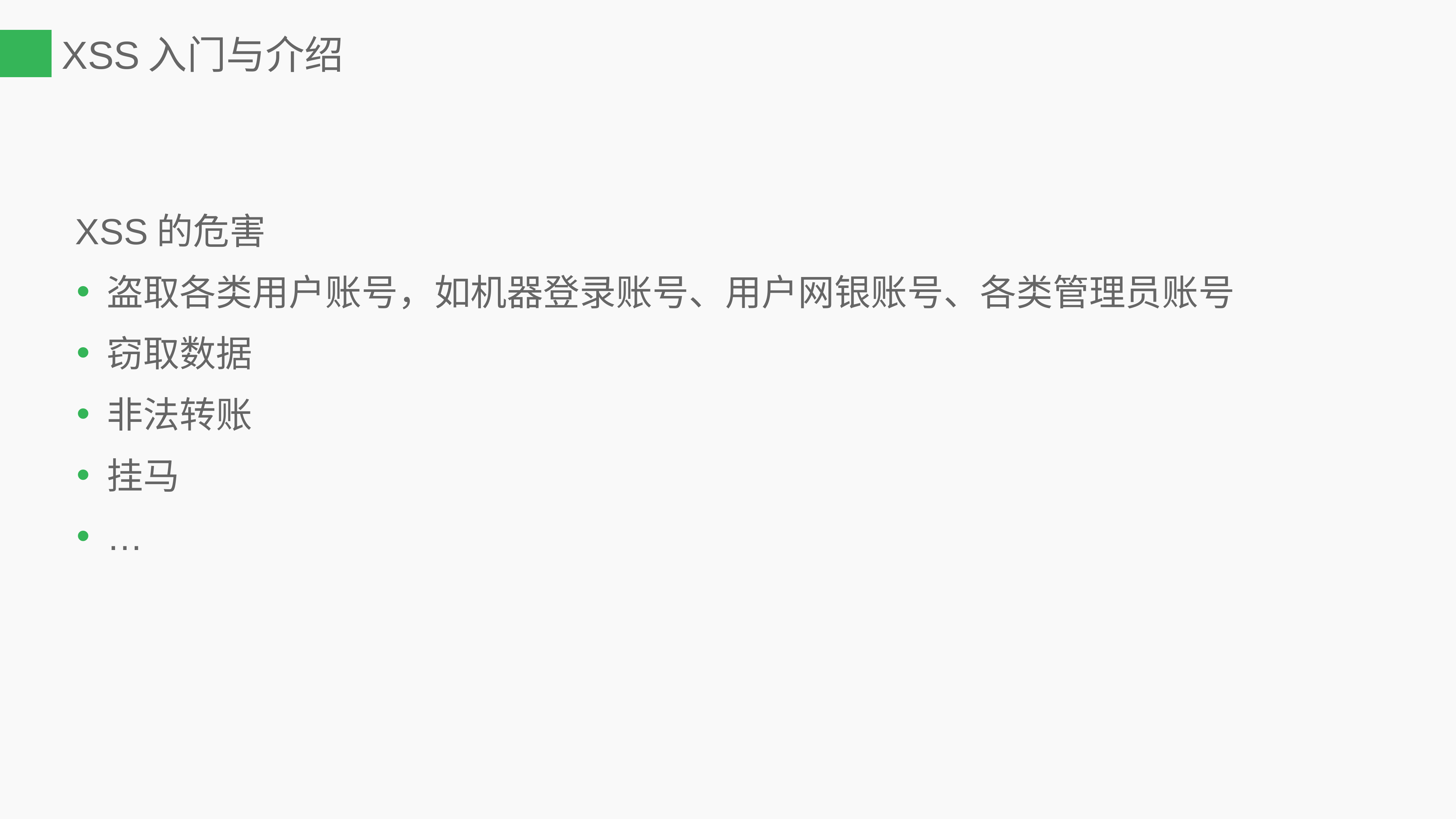

# XSS入门与介绍
 XSS的危害
盗取各类用户账号，如机器登录账号、用户网银账号、各类管理员账号
窃取数据
非法转账
挂马
…